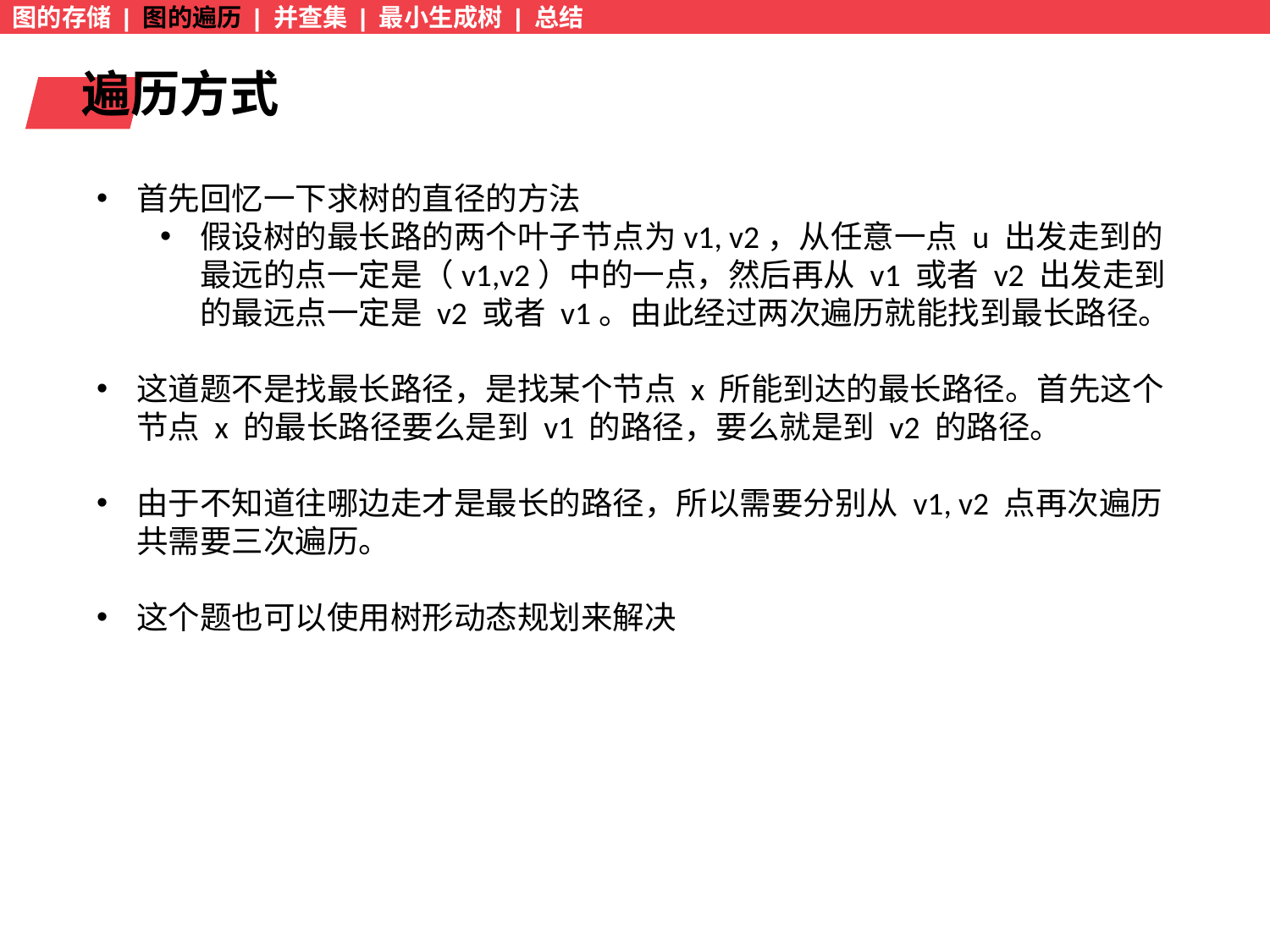

图的存储 | 图的遍历 | 并查集 | 最小生成树 | 总结
遍历方式

首先回忆一下求树的直径的方法
假设树的最长路的两个叶子节点为v1, v2，从任意一点 u 出发走到的最远的点一定是（v1,v2）中的一点，然后再从 v1 或者 v2 出发走到的最远点一定是 v2 或者 v1。由此经过两次遍历就能找到最长路径。

这道题不是找最长路径，是找某个节点 x 所能到达的最长路径。首先这个节点 x 的最长路径要么是到 v1 的路径，要么就是到 v2 的路径。

由于不知道往哪边走才是最长的路径，所以需要分别从 v1, v2 点再次遍历 共需要三次遍历。

这个题也可以使用树形动态规划来解决

17